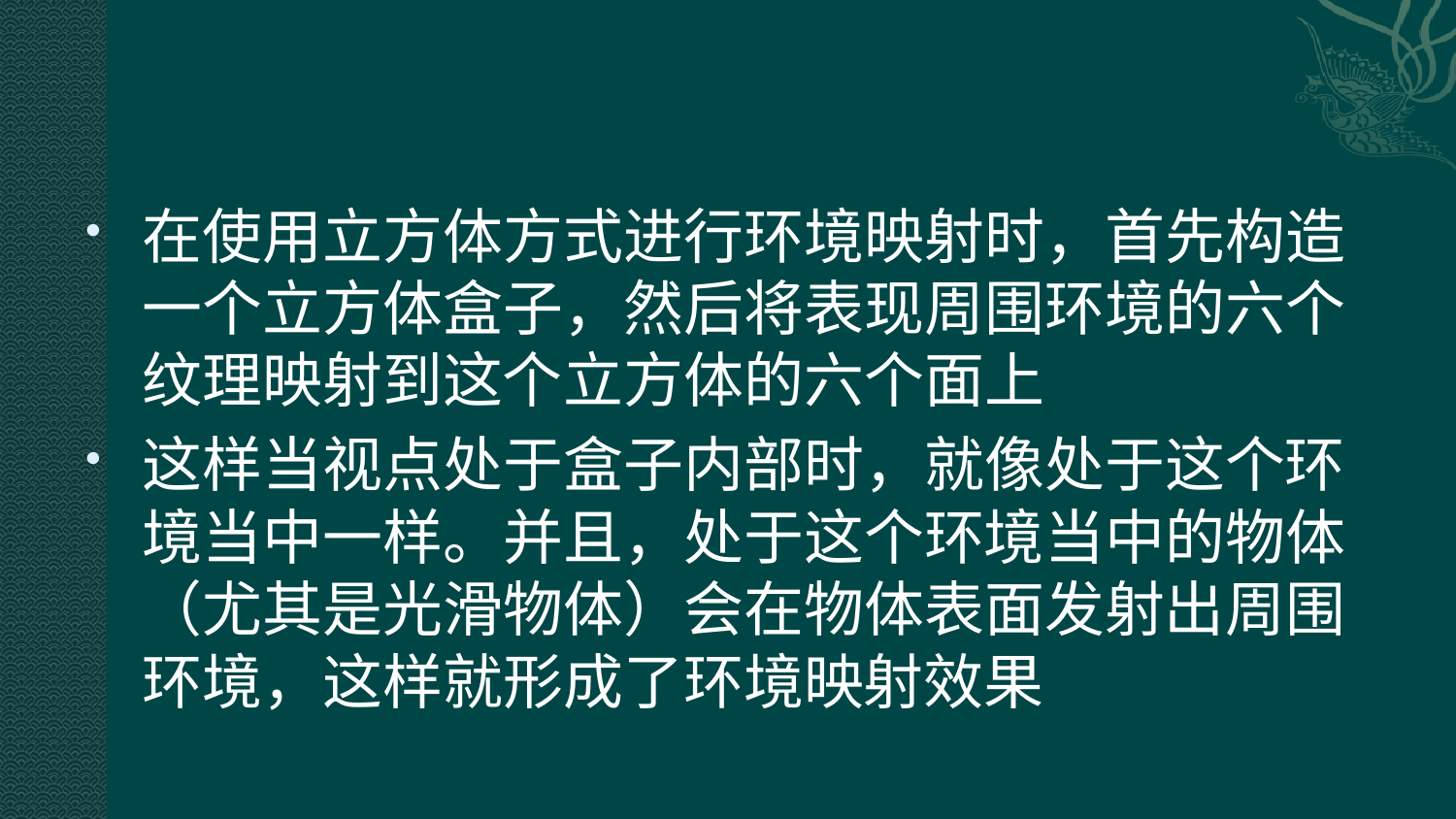

#
在使用立方体方式进行环境映射时，首先构造一个立方体盒子，然后将表现周围环境的六个纹理映射到这个立方体的六个面上
这样当视点处于盒子内部时，就像处于这个环境当中一样。并且，处于这个环境当中的物体（尤其是光滑物体）会在物体表面发射出周围环境，这样就形成了环境映射效果